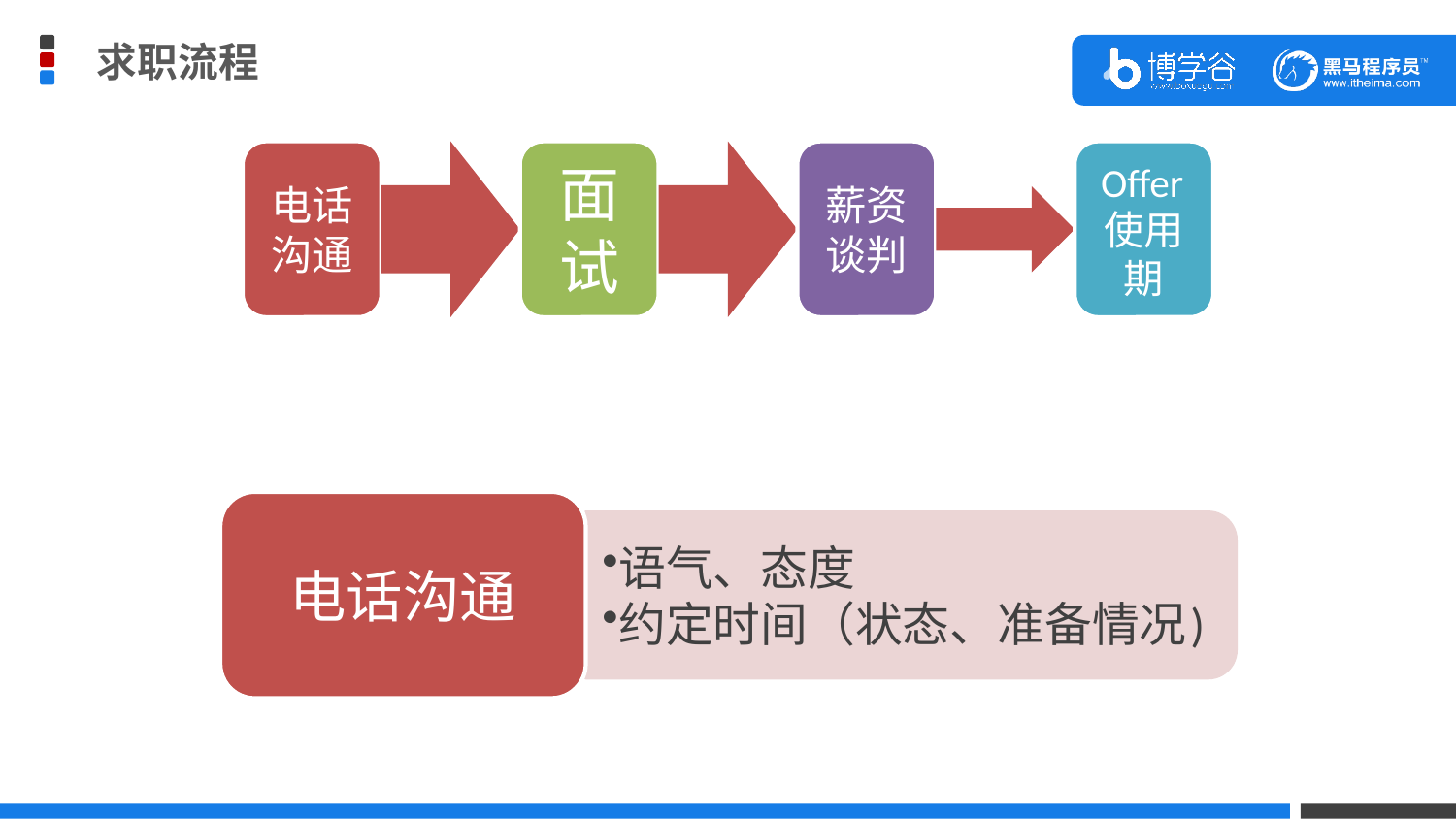

求职流程
电话沟通
面试
薪资谈判
Offer使用期

电话沟通
语气、态度
约定时间（状态、准备情况)